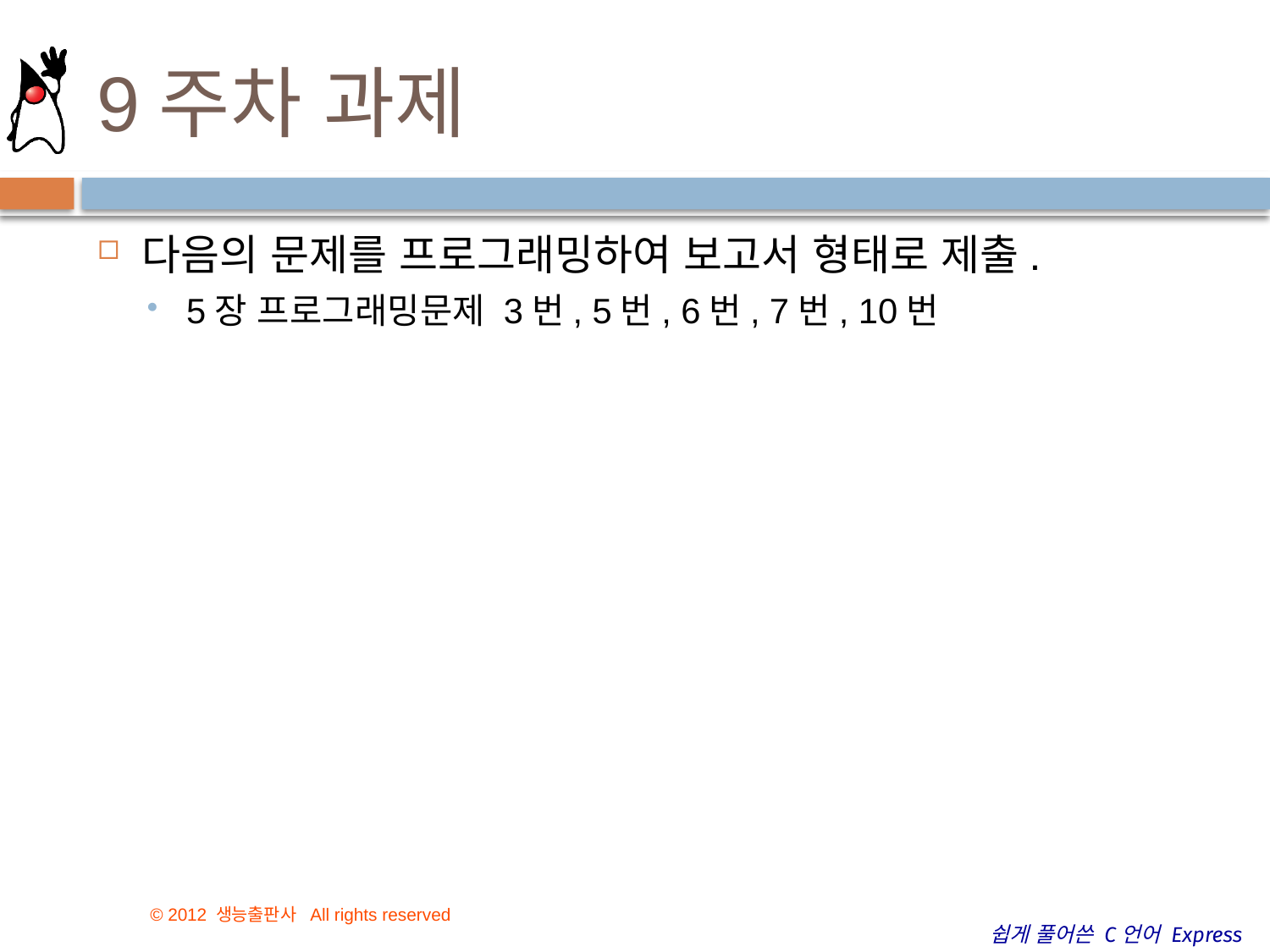

# 9주차 과제
다음의 문제를 프로그래밍하여 보고서 형태로 제출.
5장 프로그래밍문제 3번, 5번, 6번, 7번, 10번